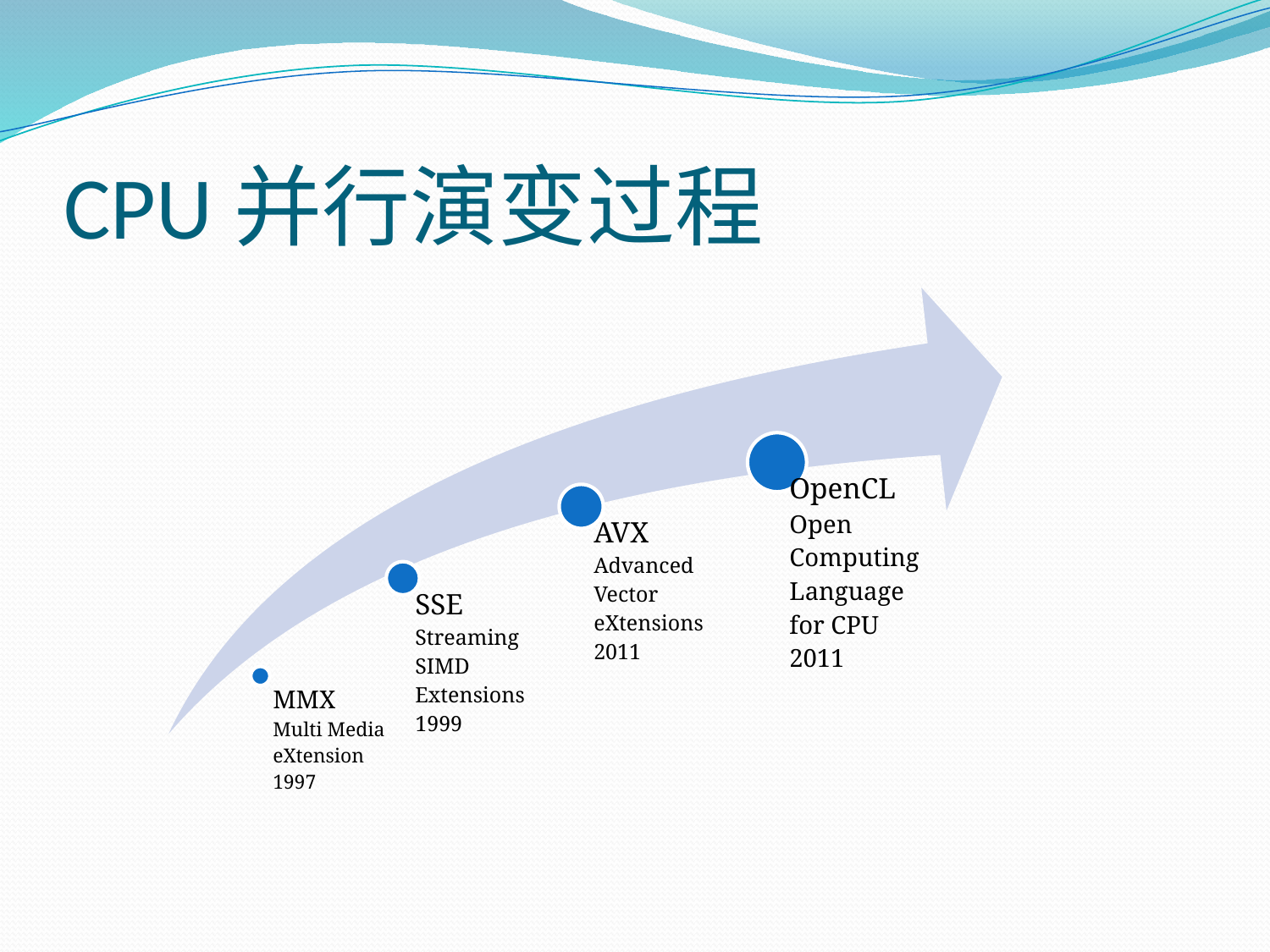

# CPU并行演变过程
MMX
Multi Media eXtension 1997
SSE
Streaming SIMD Extensions 1999
AVX
Advanced Vector eXtensions
2011
OpenCL
Open Computing Language
for CPU
2011